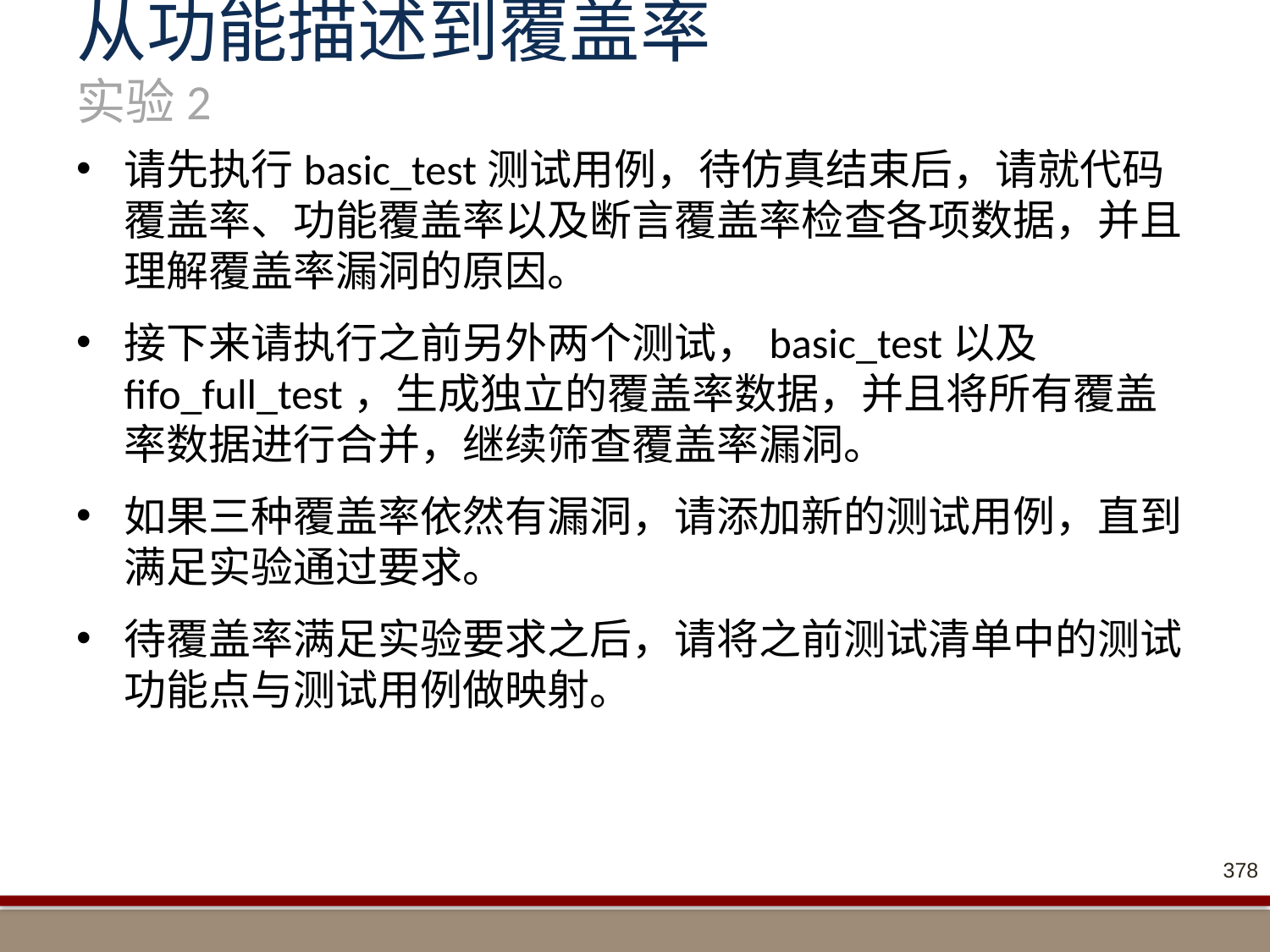

# 从功能描述到覆盖率 实验2
请先执行basic_test测试用例，待仿真结束后，请就代码覆盖率、功能覆盖率以及断言覆盖率检查各项数据，并且理解覆盖率漏洞的原因。
接下来请执行之前另外两个测试，basic_test以及fifo_full_test，生成独立的覆盖率数据，并且将所有覆盖率数据进行合并，继续筛查覆盖率漏洞。
如果三种覆盖率依然有漏洞，请添加新的测试用例，直到满足实验通过要求。
待覆盖率满足实验要求之后，请将之前测试清单中的测试功能点与测试用例做映射。
378